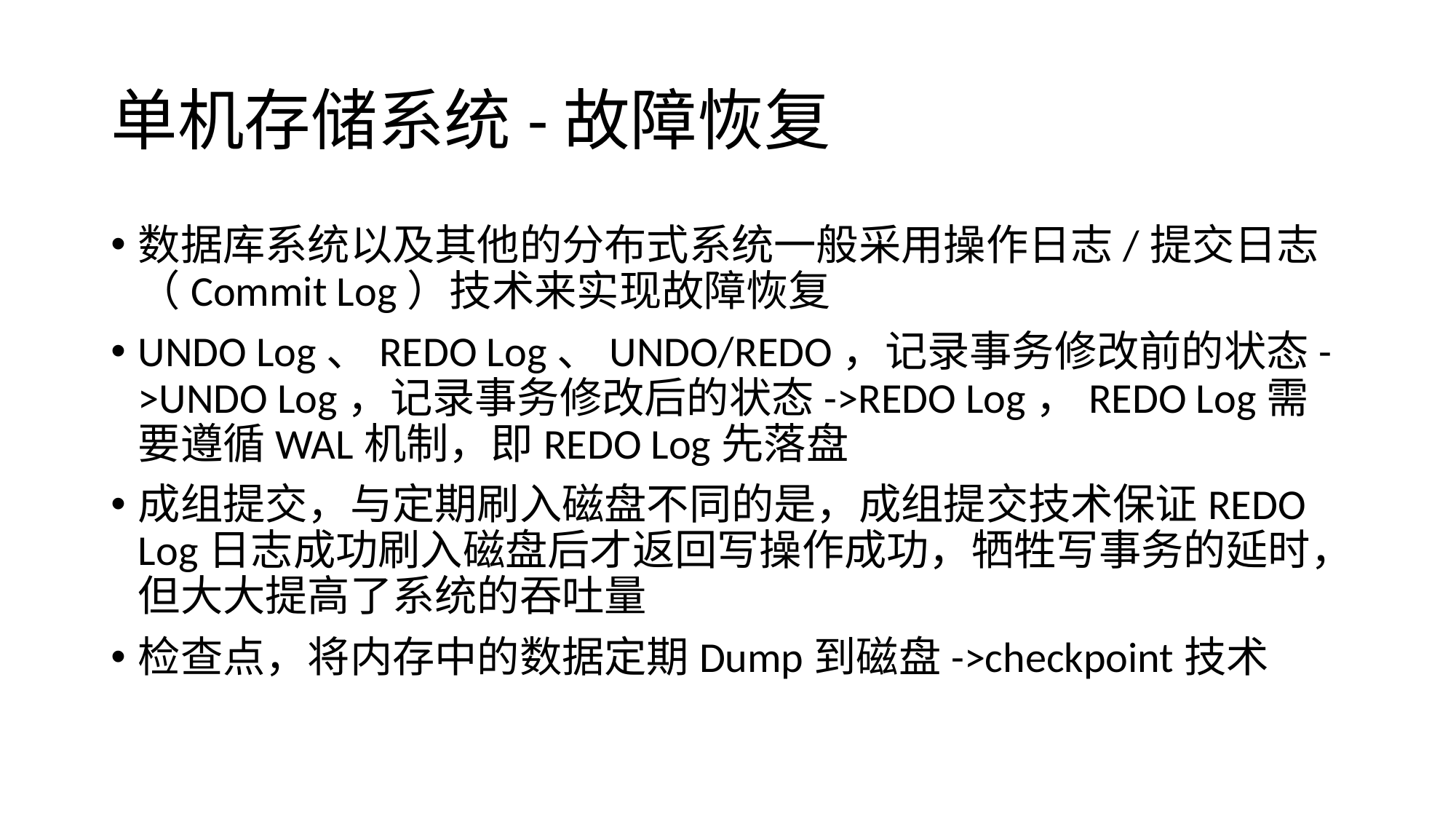

# 单机存储系统-故障恢复
数据库系统以及其他的分布式系统一般采用操作日志/提交日志（Commit Log）技术来实现故障恢复
UNDO Log、REDO Log、UNDO/REDO，记录事务修改前的状态->UNDO Log，记录事务修改后的状态->REDO Log，REDO Log需要遵循WAL机制，即REDO Log先落盘
成组提交，与定期刷入磁盘不同的是，成组提交技术保证REDO Log日志成功刷入磁盘后才返回写操作成功，牺牲写事务的延时，但大大提高了系统的吞吐量
检查点，将内存中的数据定期Dump到磁盘->checkpoint技术